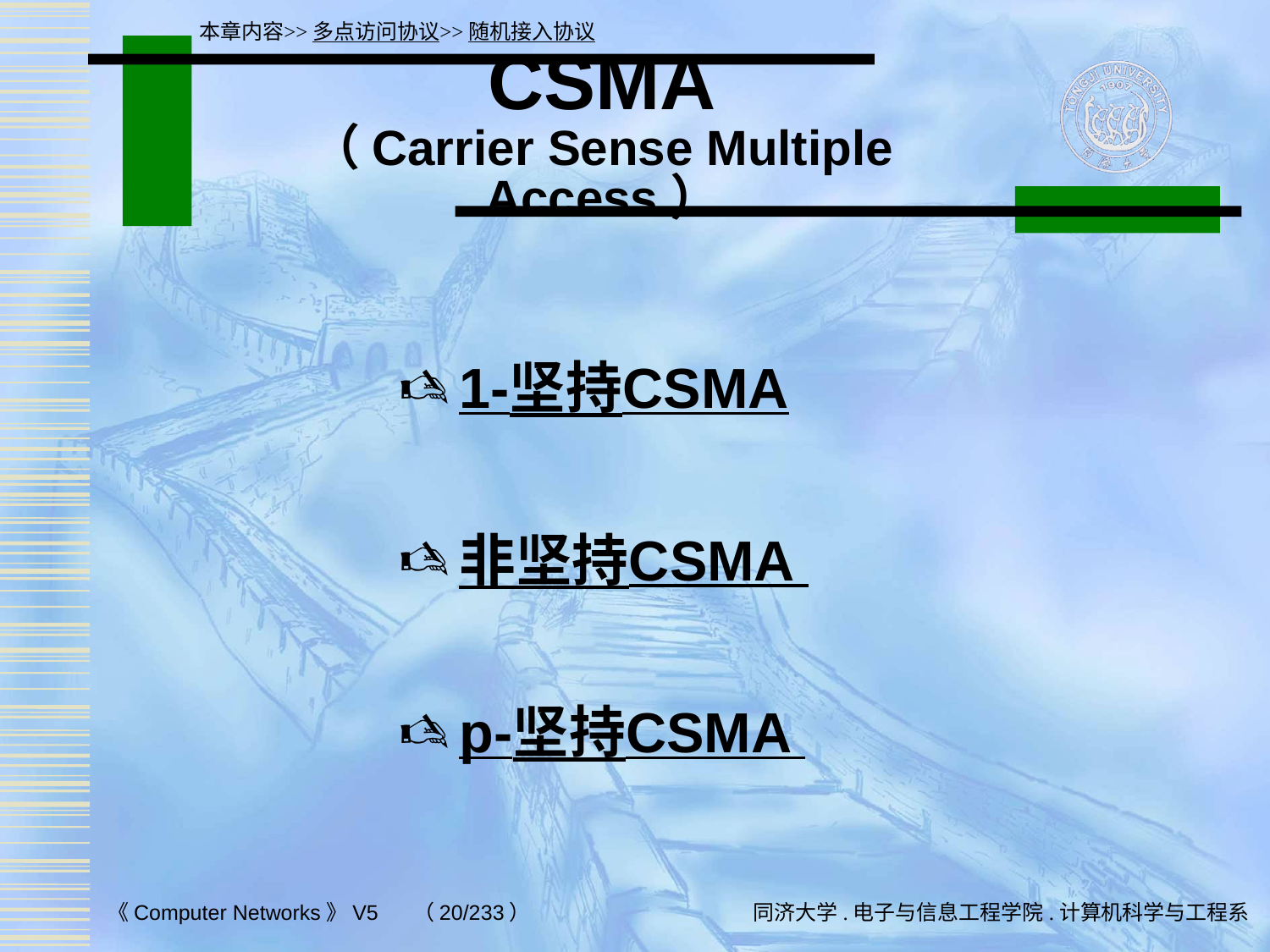

本章内容>>多点访问协议>>随机接入协议
# CSMA （Carrier Sense Multiple Access）
1-坚持CSMA

非坚持CSMA

p-坚持CSMA